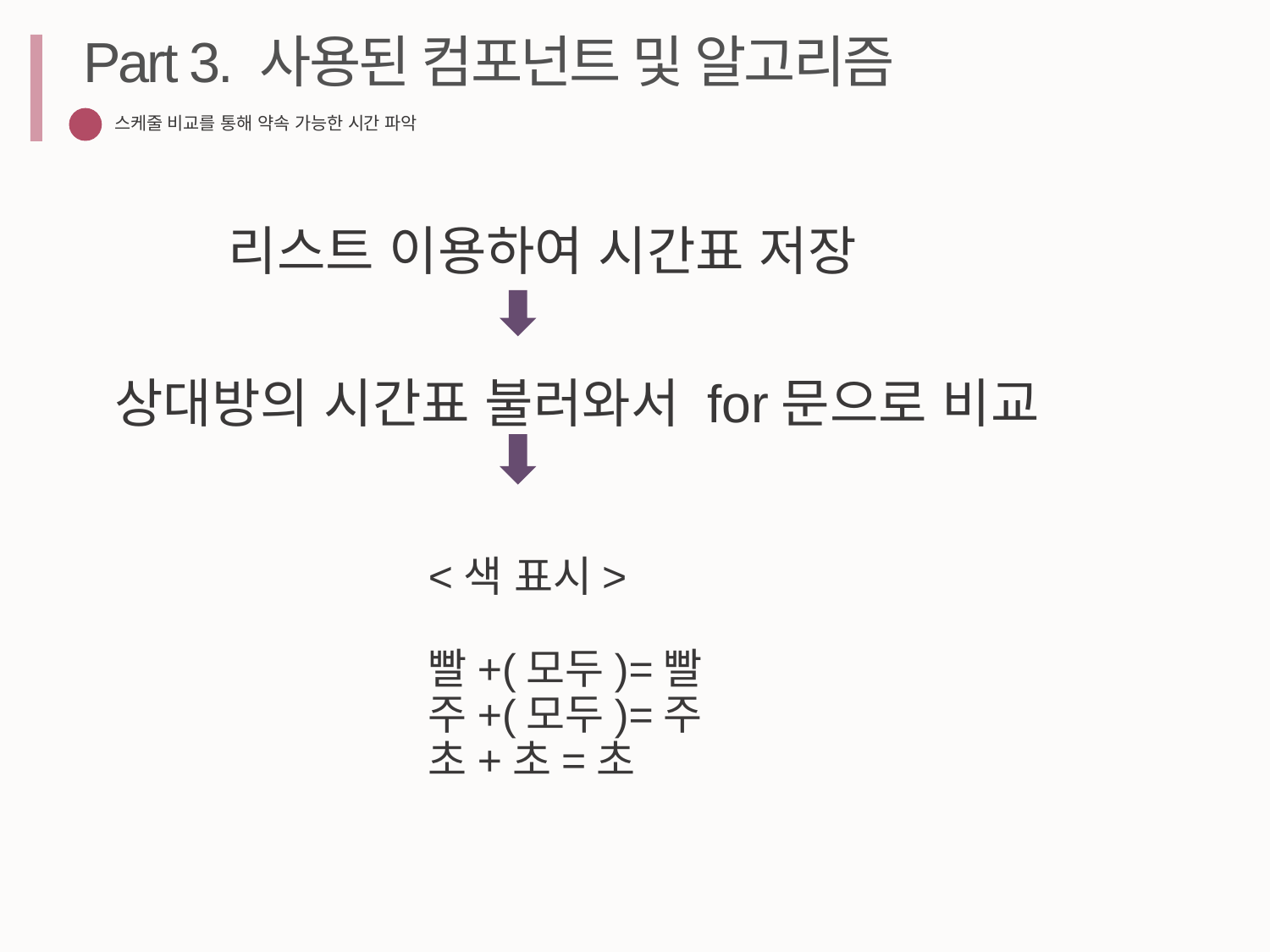

Part 3. 사용된 컴포넌트 및 알고리즘

스케줄 비교를 통해 약속 가능한 시간 파악

# 리스트 이용하여 시간표 저장

상대방의 시간표 불러와서 for문으로 비교

<색 표시>

빨+(모두)=빨
주+(모두)=주
초+초=초